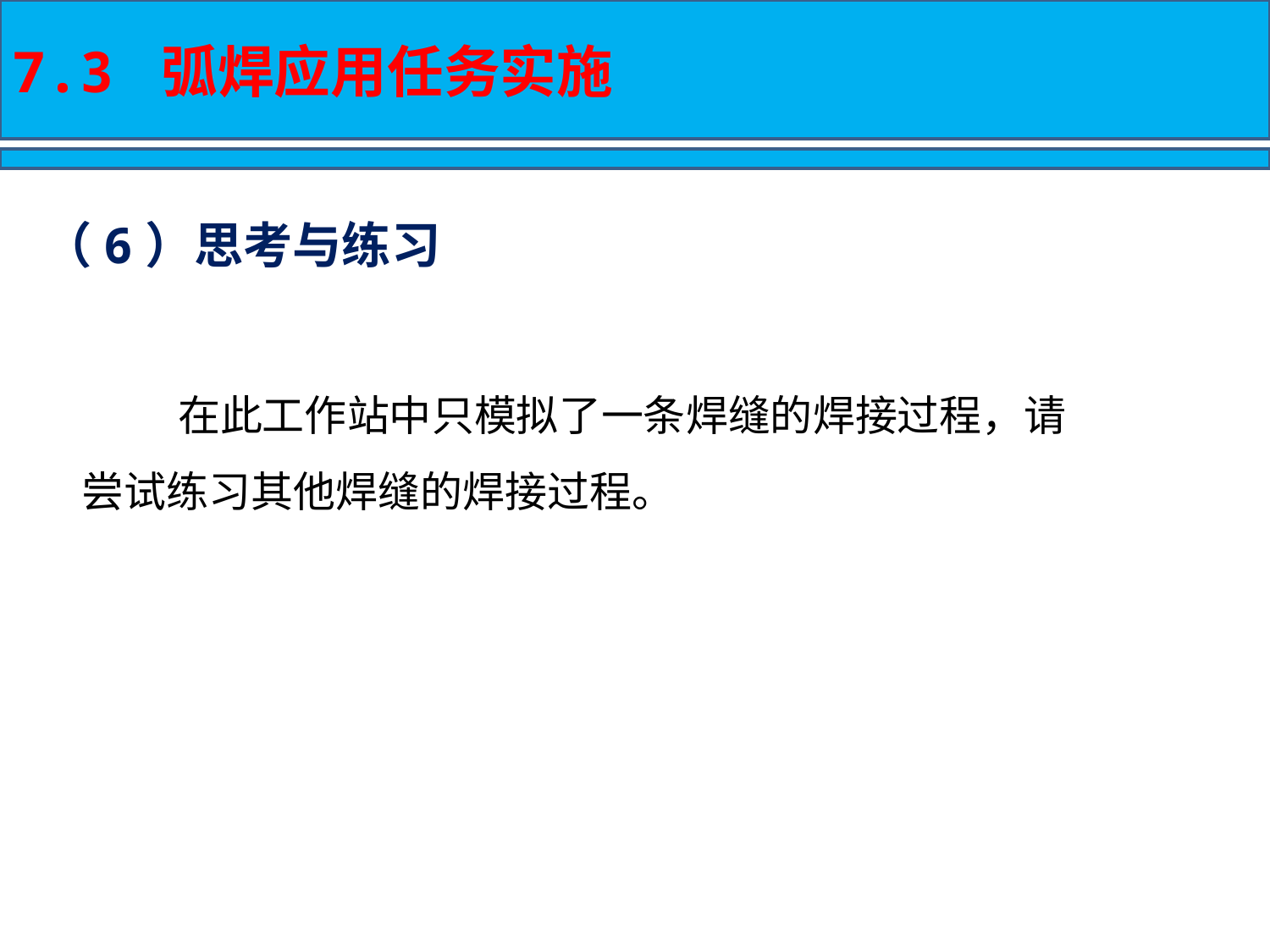

7.3 弧焊应用任务实施

（6）思考与练习
         在此工作站中只模拟了一条焊缝的焊接过程，请尝试练习其他焊缝的焊接过程。